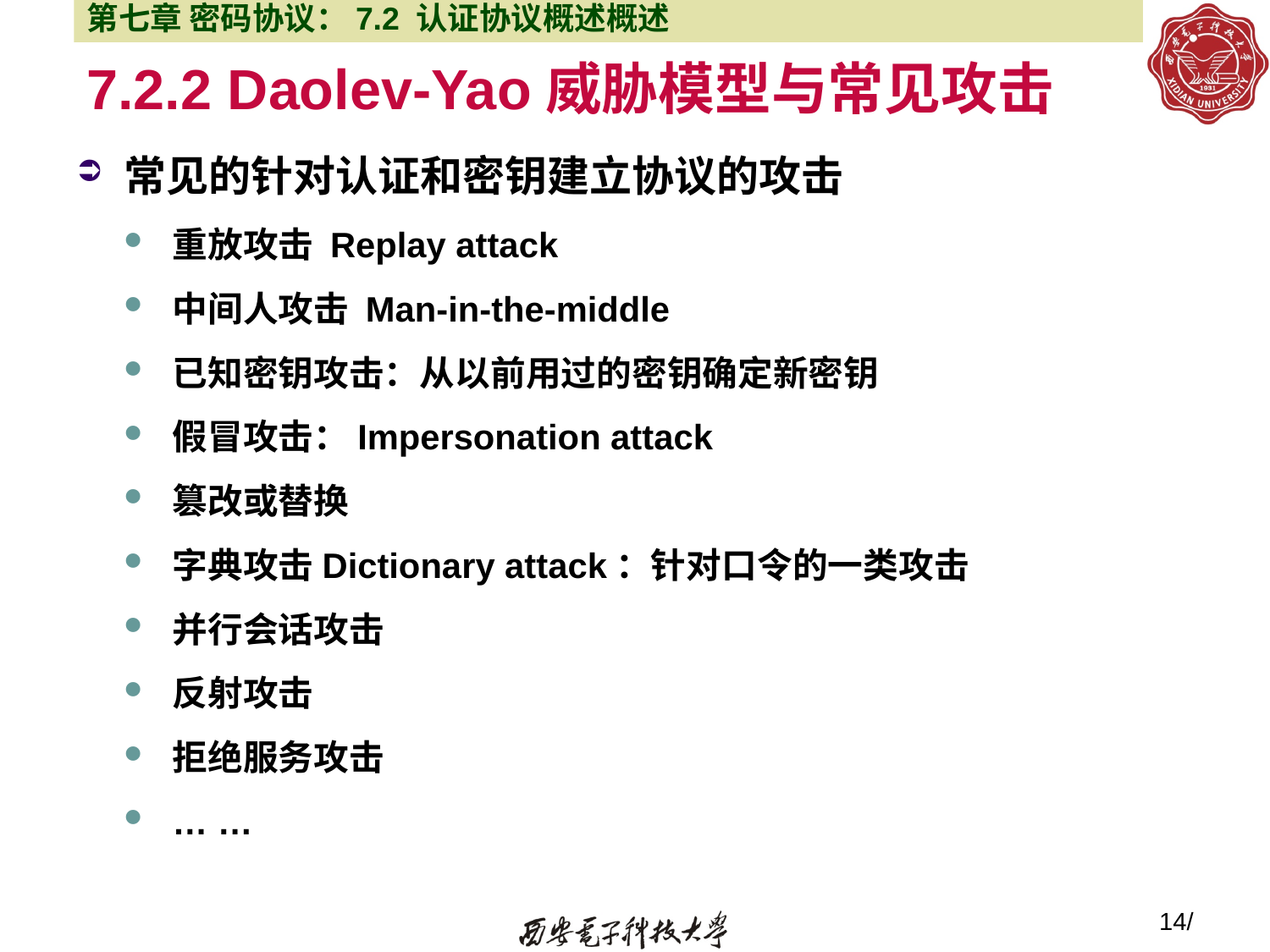

第七章 密码协议：7.2 认证协议概述概述
# 7.2.2 Daolev-Yao威胁模型与常见攻击
常见的针对认证和密钥建立协议的攻击
重放攻击 Replay attack
中间人攻击 Man-in-the-middle
已知密钥攻击：从以前用过的密钥确定新密钥
假冒攻击：Impersonation attack
篡改或替换
字典攻击Dictionary attack：针对口令的一类攻击
并行会话攻击
反射攻击
拒绝服务攻击
… …
14/